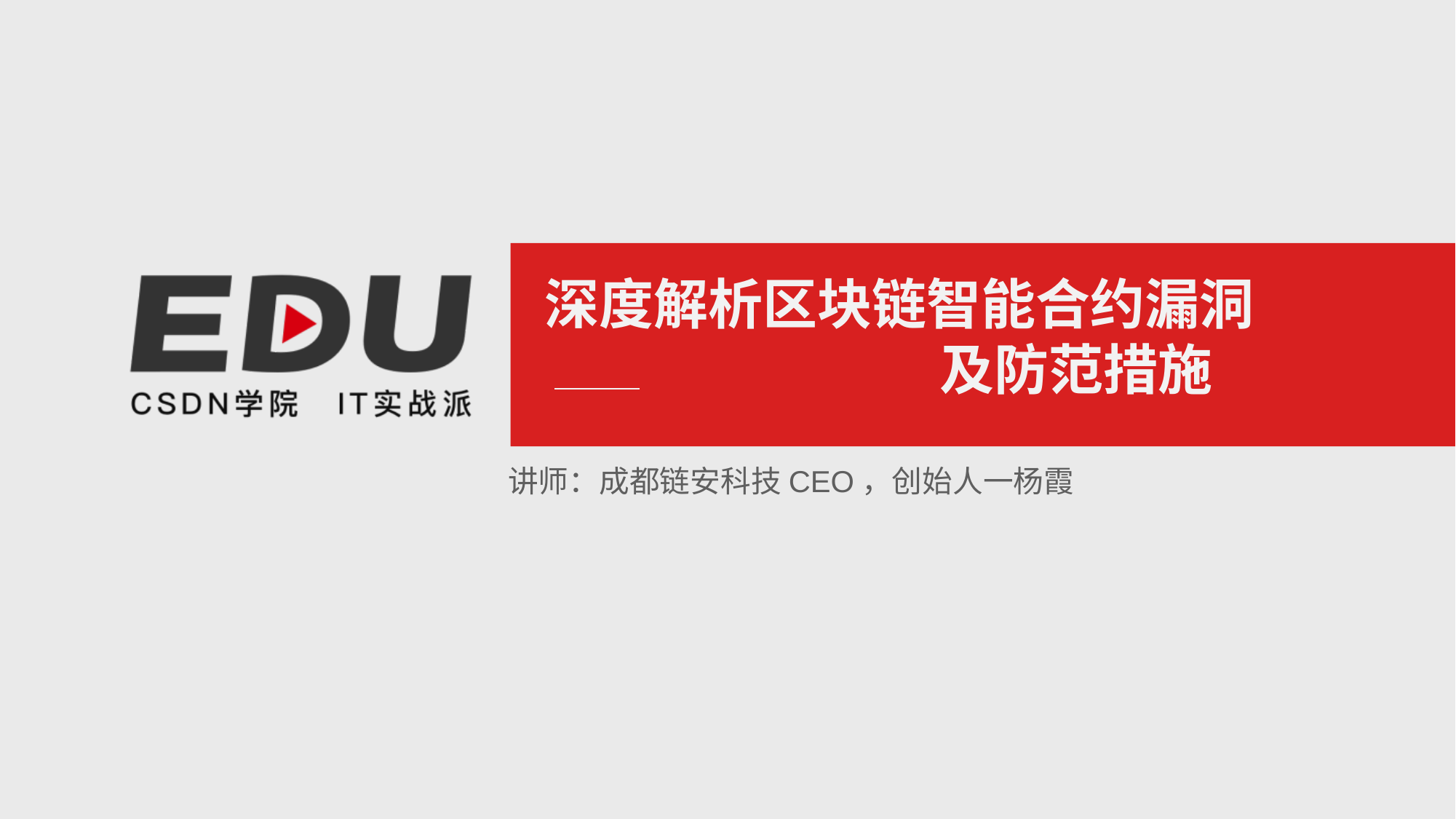

# 深度解析区块链智能合约漏洞 及防范措施
讲师：成都链安科技CEO，创始人一杨霞